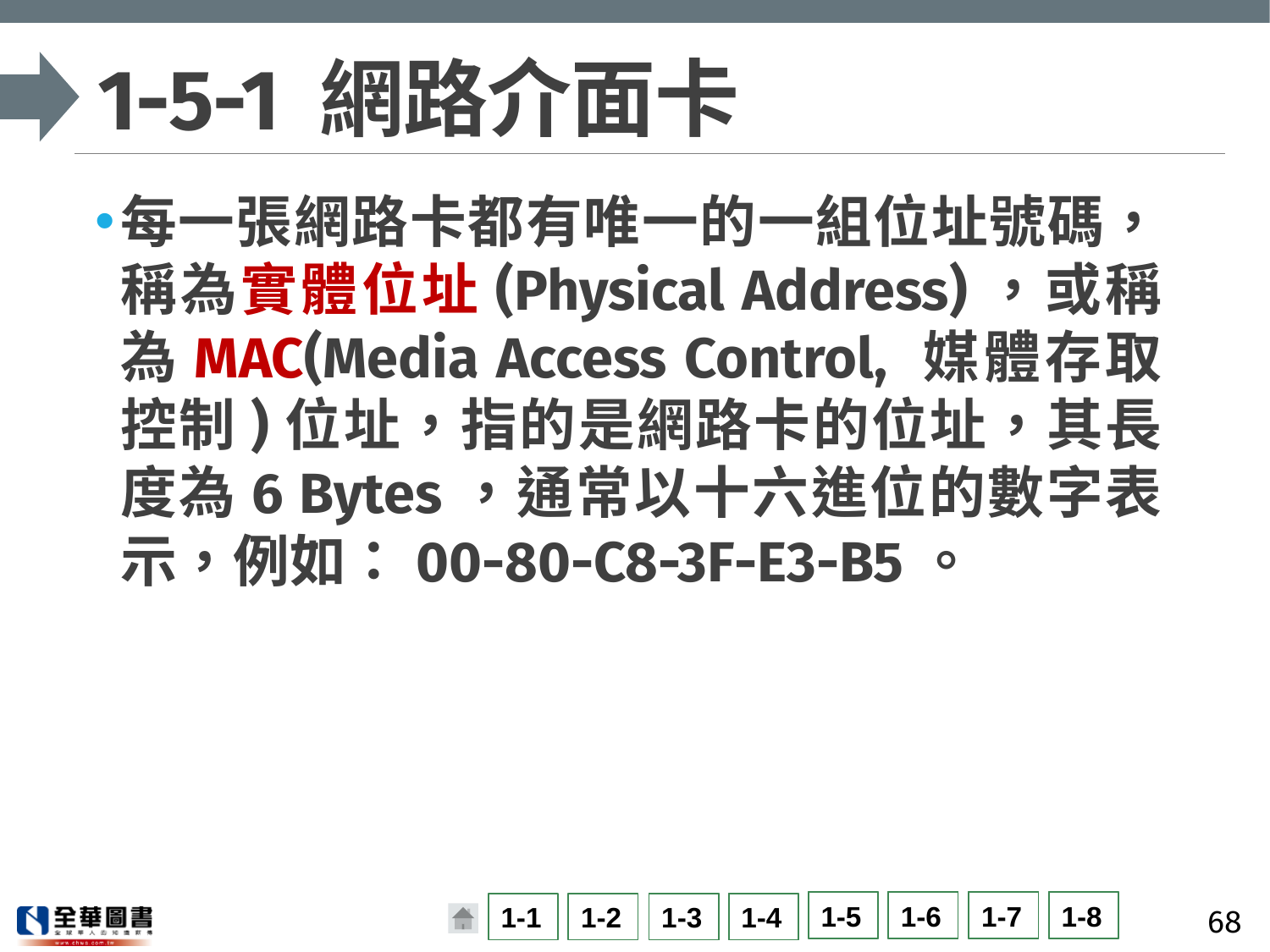

# 1-5-1 網路介面卡
每一張網路卡都有唯一的一組位址號碼，稱為實體位址(Physical Address)，或稱為MAC(Media Access Control, 媒體存取控制)位址，指的是網路卡的位址，其長度為6 Bytes，通常以十六進位的數字表示，例如：00-80-C8-3F-E3-B5。
68